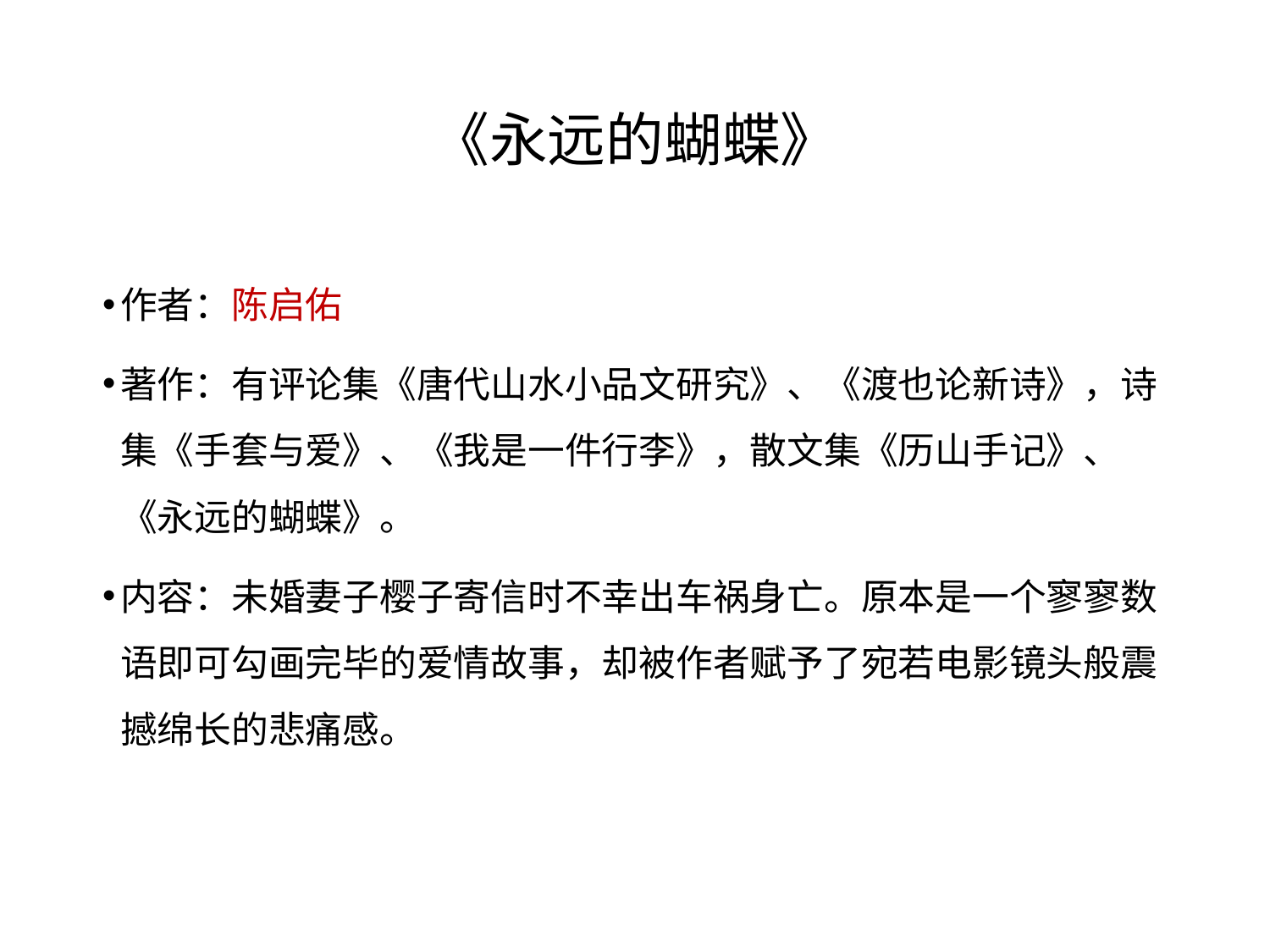

# 《永远的蝴蝶》
作者：陈启佑
著作：有评论集《唐代山水小品文研究》、《渡也论新诗》，诗集《手套与爱》、《我是一件行李》，散文集《历山手记》、《永远的蝴蝶》。
内容：未婚妻子樱子寄信时不幸出车祸身亡。原本是一个寥寥数语即可勾画完毕的爱情故事，却被作者赋予了宛若电影镜头般震撼绵长的悲痛感。